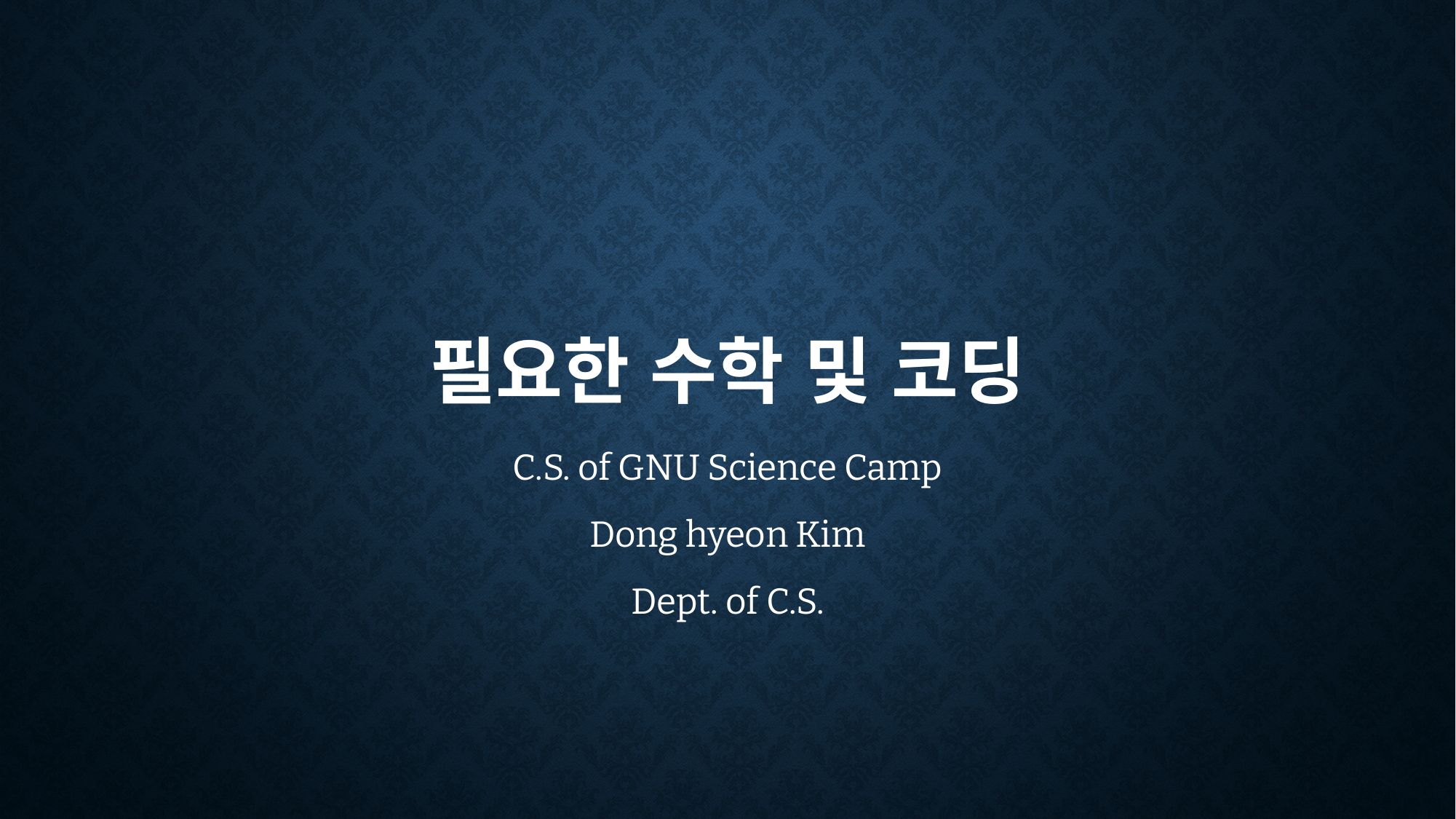

# 필요한 수학 및 코딩
C.S. of GNU Science Camp
Dong hyeon Kim
Dept. of C.S.